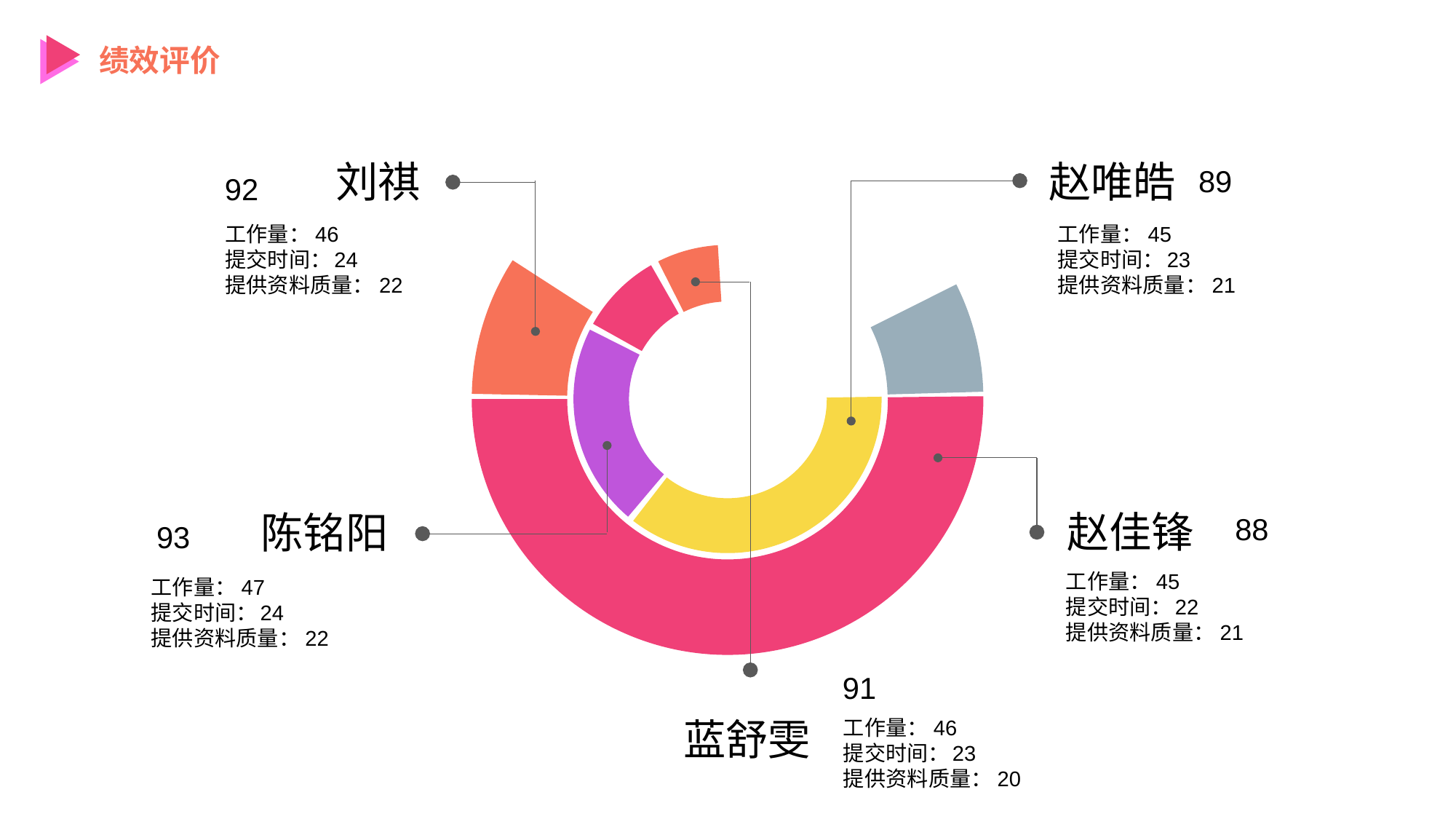

绩效评价

刘祺
赵唯皓
89

92

工作量：46
提交时间：	24
提供资料质量：22

工作量：45
提交时间：	23
提供资料质量：21

赵佳锋
陈铭阳
88

93
工作量：45
提交时间：	22
提供资料质量：21
工作量：47
提交时间：	24
提供资料质量：22
91

蓝舒雯
工作量：46
提交时间：	23
提供资料质量：20